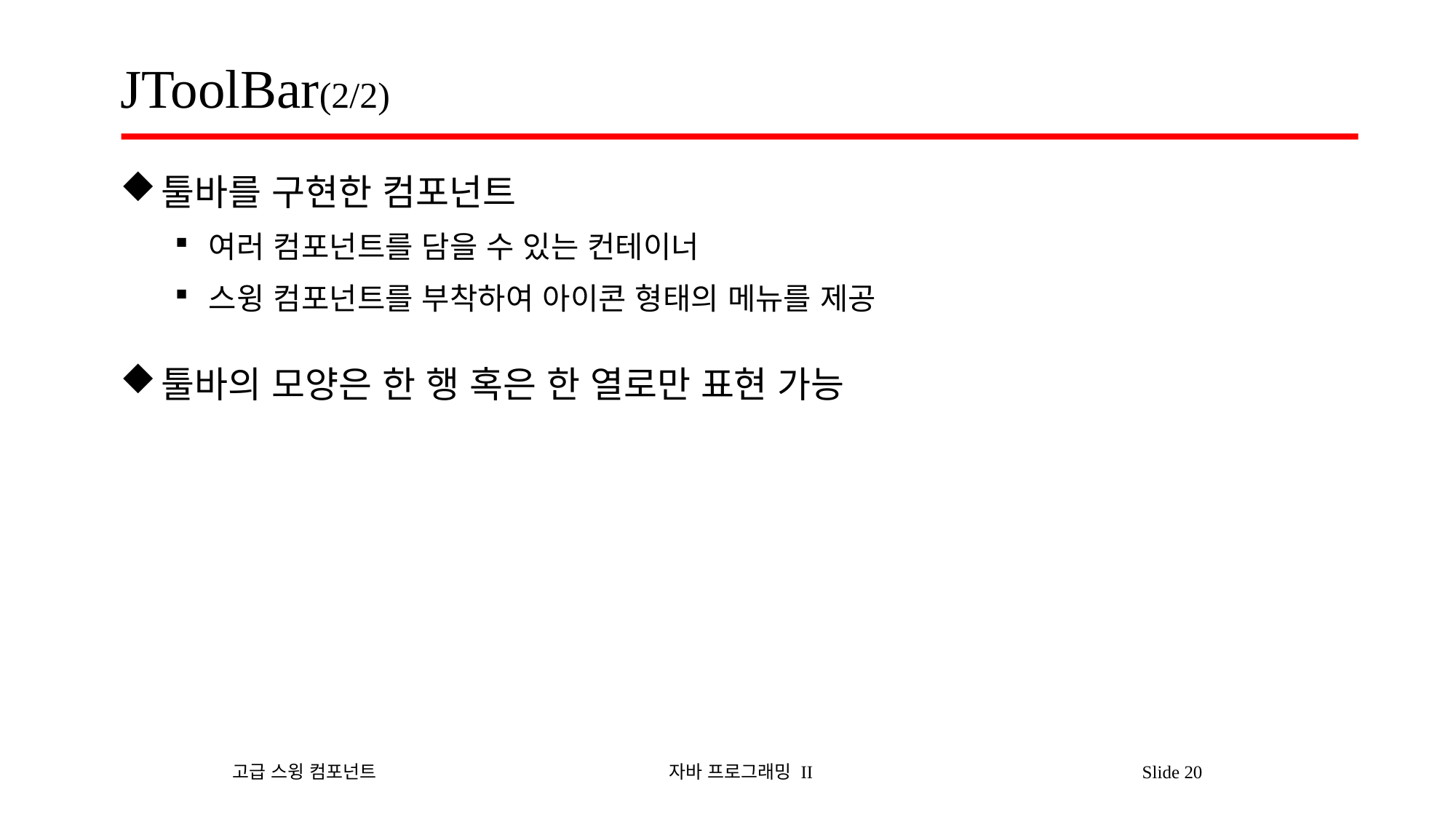

# JToolBar(2/2)
툴바를 구현한 컴포넌트
여러 컴포넌트를 담을 수 있는 컨테이너
스윙 컴포넌트를 부착하여 아이콘 형태의 메뉴를 제공
툴바의 모양은 한 행 혹은 한 열로만 표현 가능